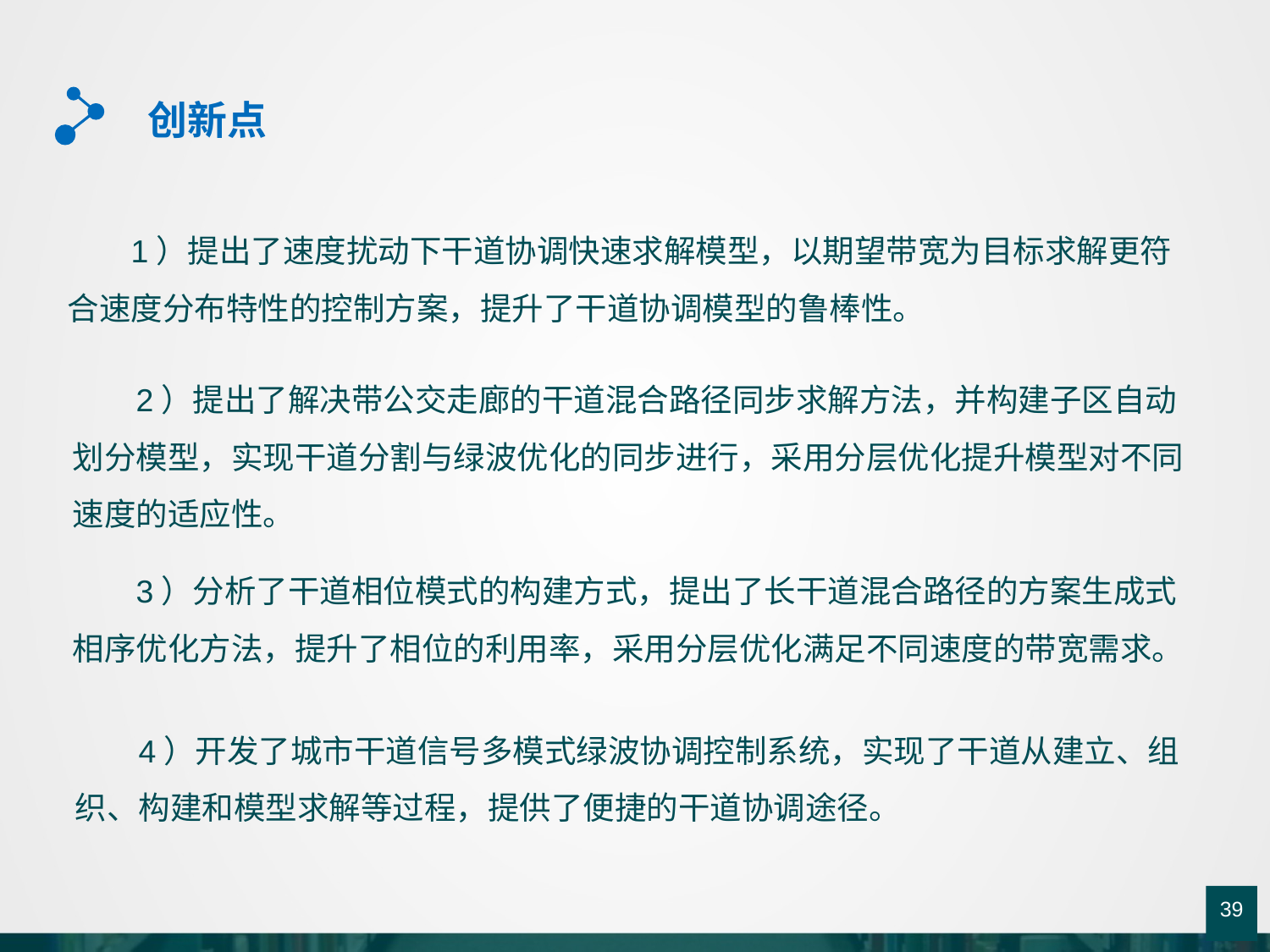

创新点
1）提出了速度扰动下干道协调快速求解模型，以期望带宽为目标求解更符合速度分布特性的控制方案，提升了干道协调模型的鲁棒性。
2）提出了解决带公交走廊的干道混合路径同步求解方法，并构建子区自动划分模型，实现干道分割与绿波优化的同步进行，采用分层优化提升模型对不同速度的适应性。
3）分析了干道相位模式的构建方式，提出了长干道混合路径的方案生成式相序优化方法，提升了相位的利用率，采用分层优化满足不同速度的带宽需求。
4）开发了城市干道信号多模式绿波协调控制系统，实现了干道从建立、组织、构建和模型求解等过程，提供了便捷的干道协调途径。